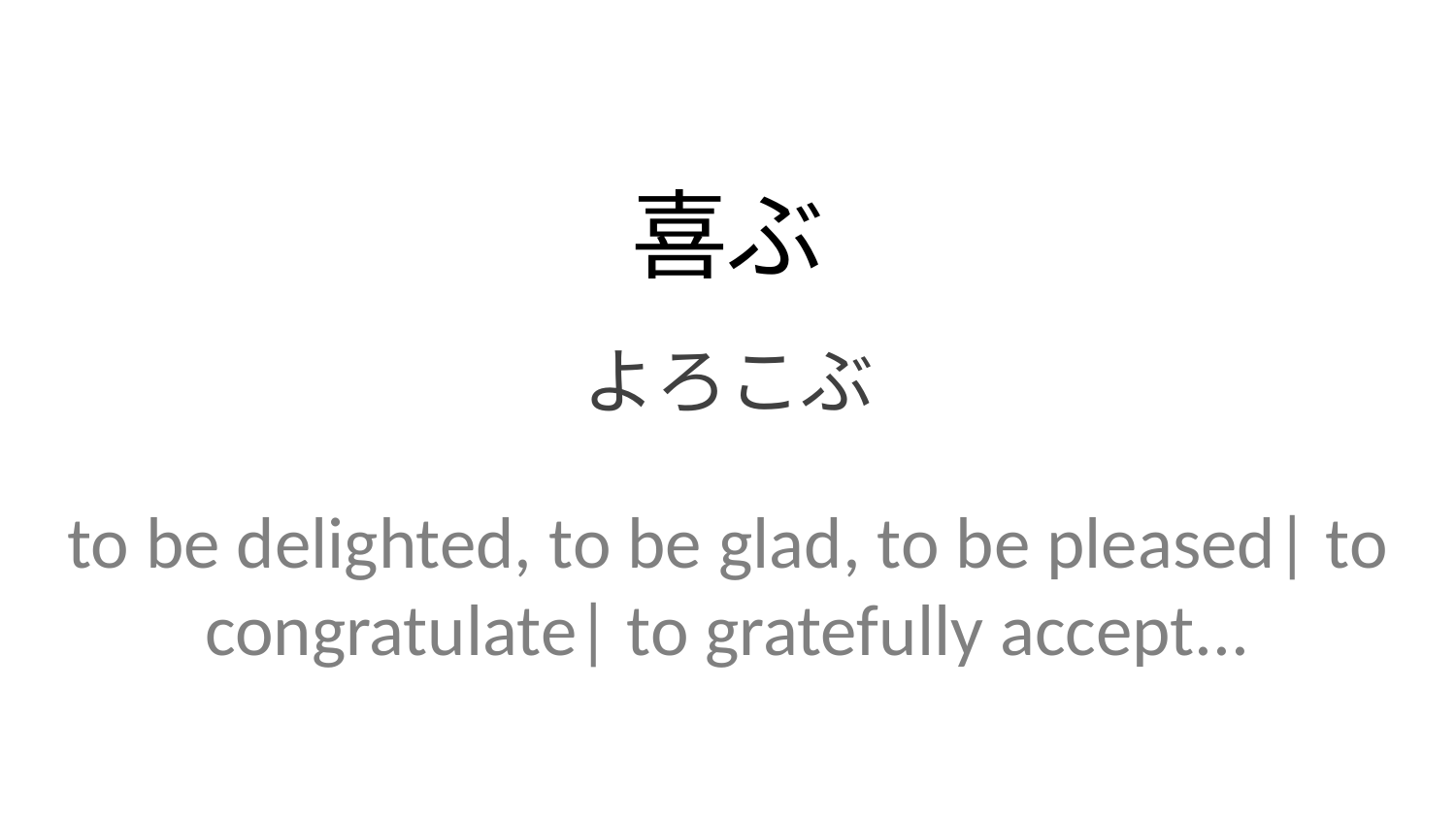

喜ぶ

よろこぶ
to be delighted, to be glad, to be pleased| to congratulate| to gratefully accept...